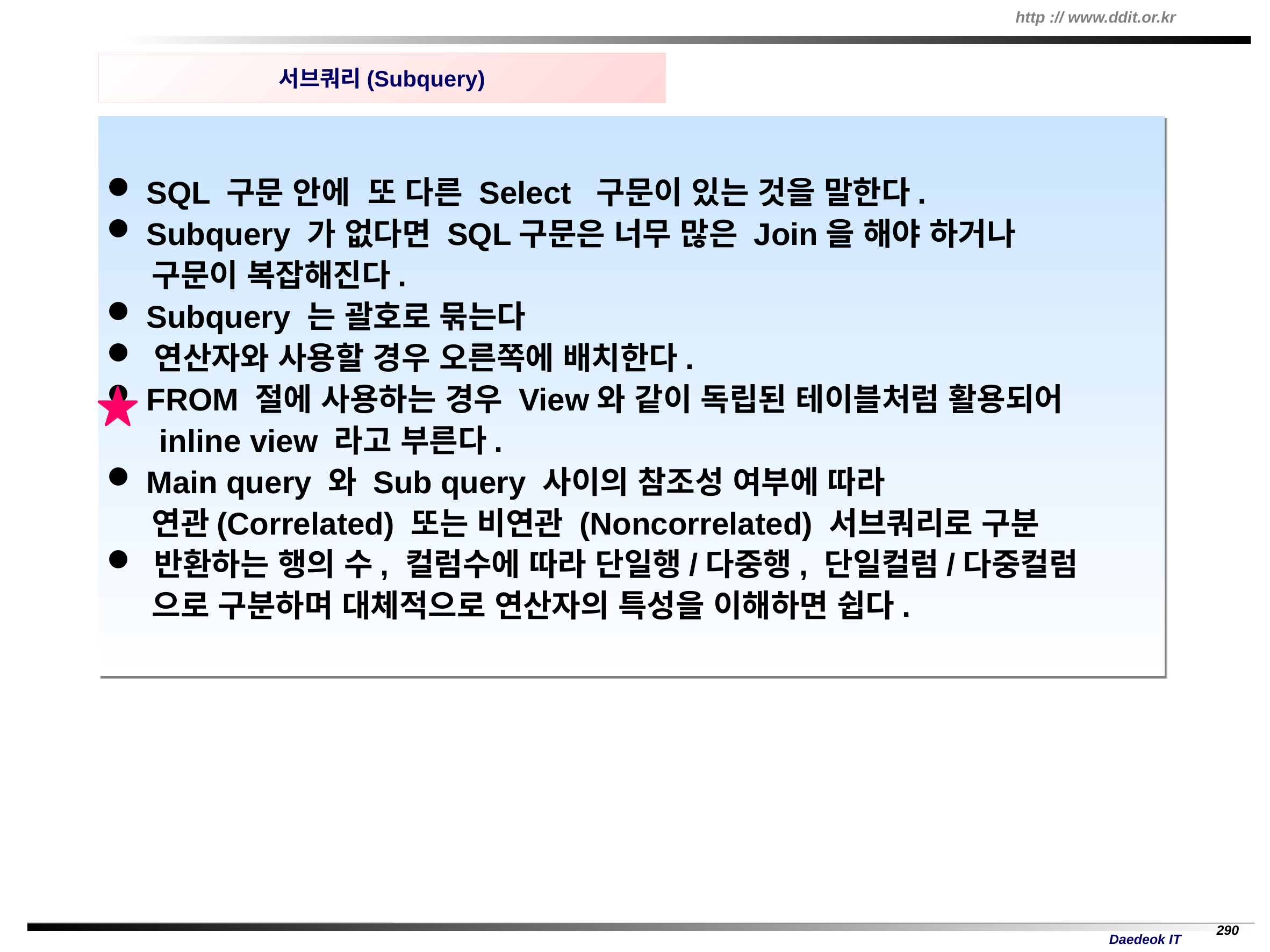

서브쿼리(Subquery)
 SQL 구문 안에  또 다른 Select  구문이 있는 것을 말한다.
 Subquery 가 없다면 SQL구문은 너무 많은 Join을 해야 하거나
   구문이 복잡해진다.
 Subquery 는 괄호로 묶는다
 연산자와 사용할 경우 오른쪽에 배치한다.
 FROM 절에 사용하는 경우 View와 같이 독립된 테이블처럼 활용되어
   inline view 라고 부른다.
 Main query 와 Sub query 사이의 참조성 여부에 따라
   연관(Correlated) 또는 비연관 (Noncorrelated) 서브쿼리로 구분
 반환하는 행의 수, 컬럼수에 따라 단일행/다중행, 단일컬럼/다중컬럼
   으로 구분하며 대체적으로 연산자의 특성을 이해하면 쉽다.